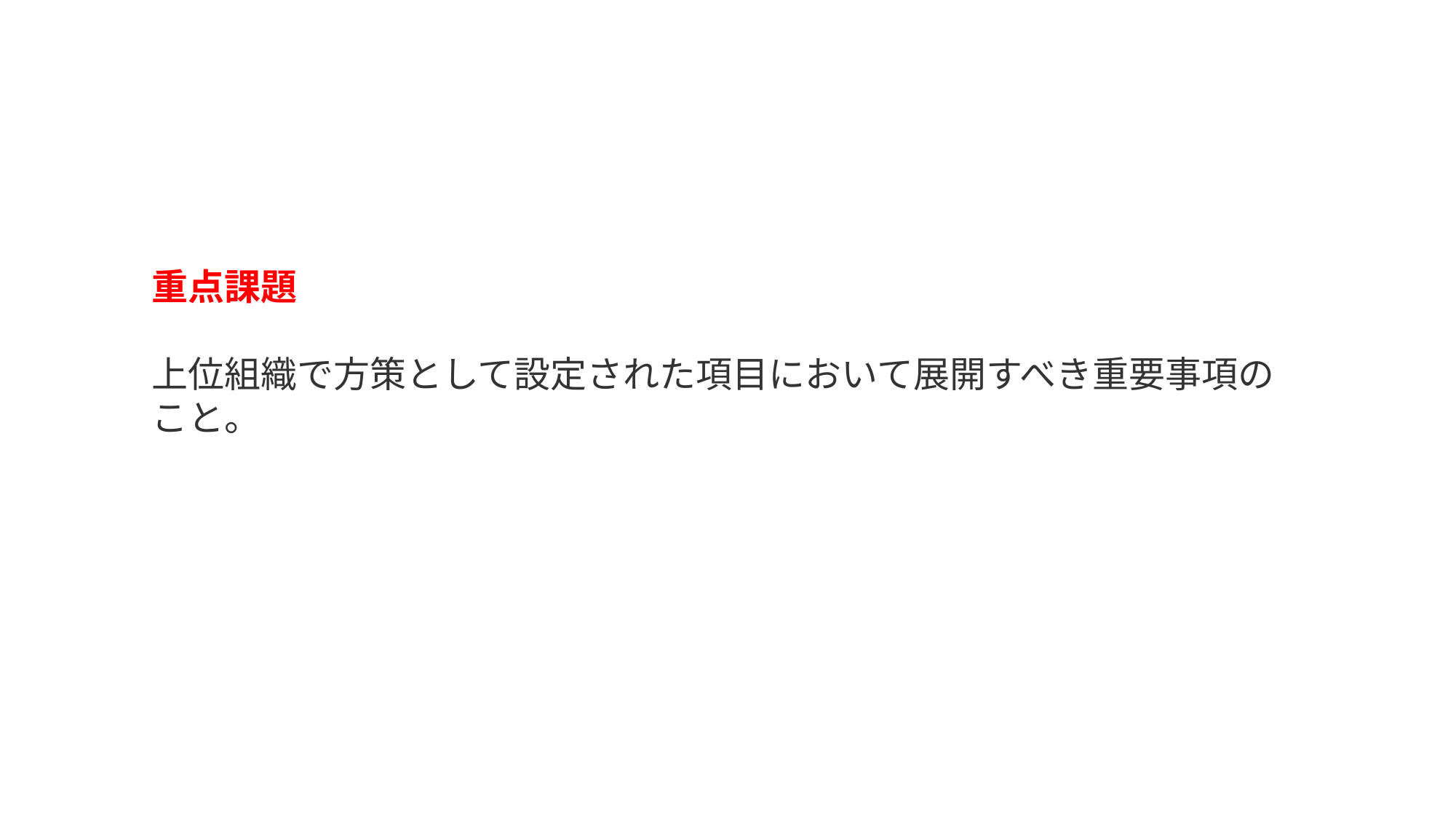

重点課題

上位組織で方策として設定された項目において展開すべき重要事項の　こと。